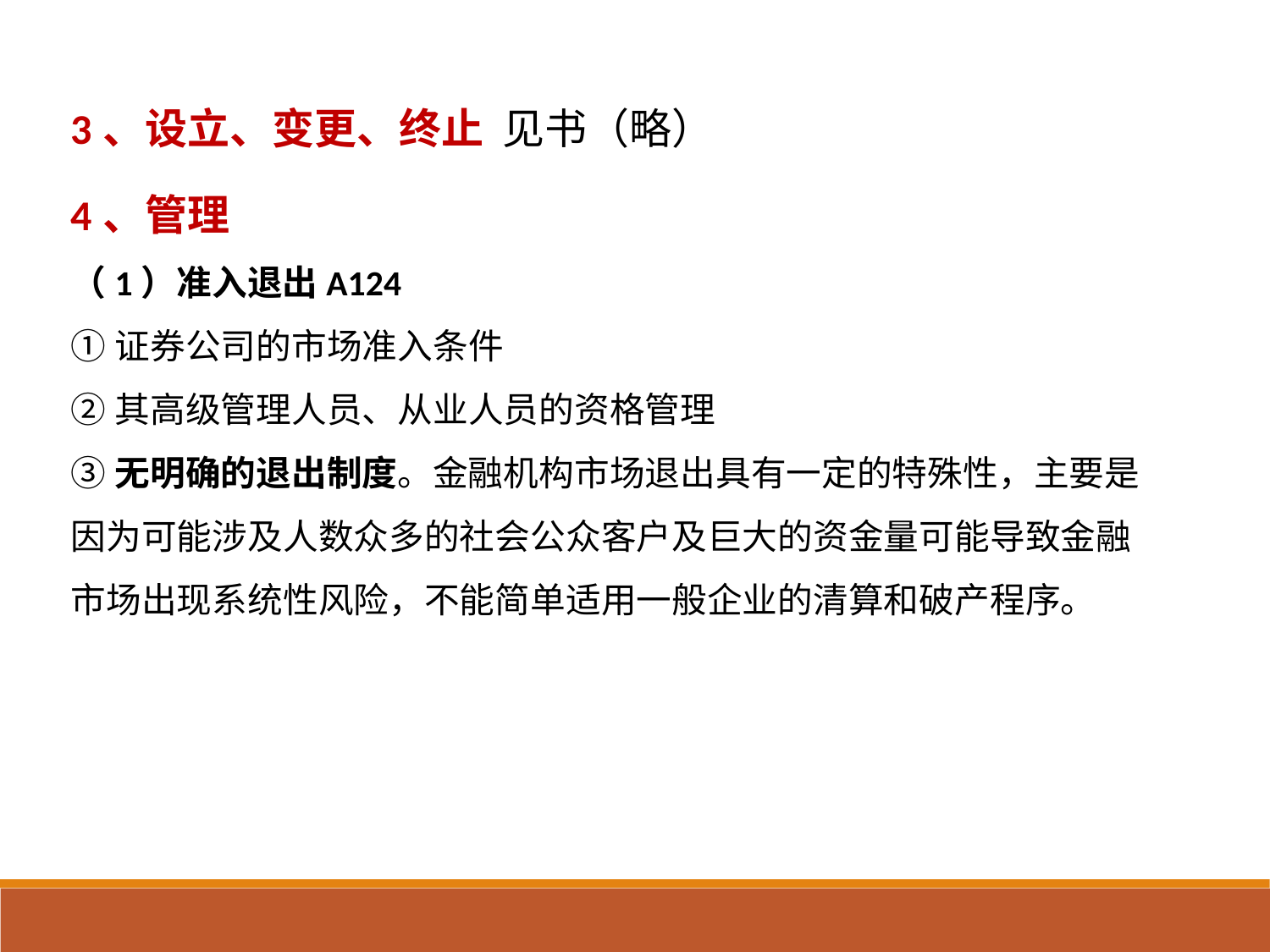

3、设立、变更、终止  见书（略）
4、管理
（1）准入退出A124
①证券公司的市场准入条件
②其高级管理人员、从业人员的资格管理
③无明确的退出制度。金融机构市场退出具有一定的特殊性，主要是因为可能涉及人数众多的社会公众客户及巨大的资金量可能导致金融市场出现系统性风险，不能简单适用一般企业的清算和破产程序。